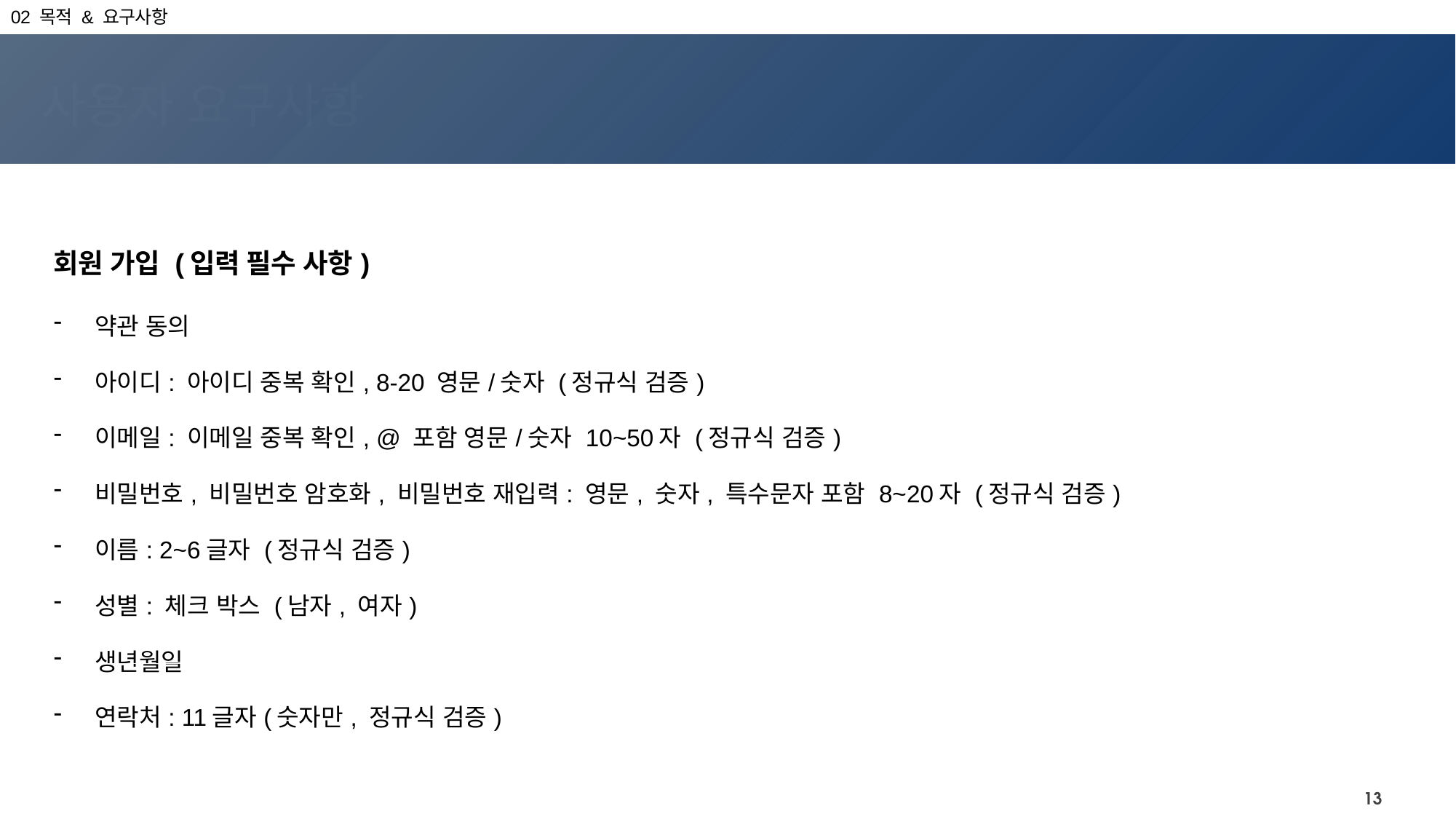

02 목적 & 요구사항

사용자 요구사항
| 회원 가입 (입력 필수 사항) |  |
| --- | --- |
| 약관 동의 아이디: 아이디 중복 확인, 8-20 영문/숫자 (정규식 검증) 이메일: 이메일 중복 확인, @ 포함 영문/숫자 10~50자 (정규식 검증) 비밀번호, 비밀번호 암호화, 비밀번호 재입력: 영문, 숫자, 특수문자 포함 8~20자 (정규식 검증) 이름: 2~6글자 (정규식 검증) 성별: 체크 박스 (남자, 여자) 생년월일 연락처: 11글자(숫자만, 정규식 검증) |  |